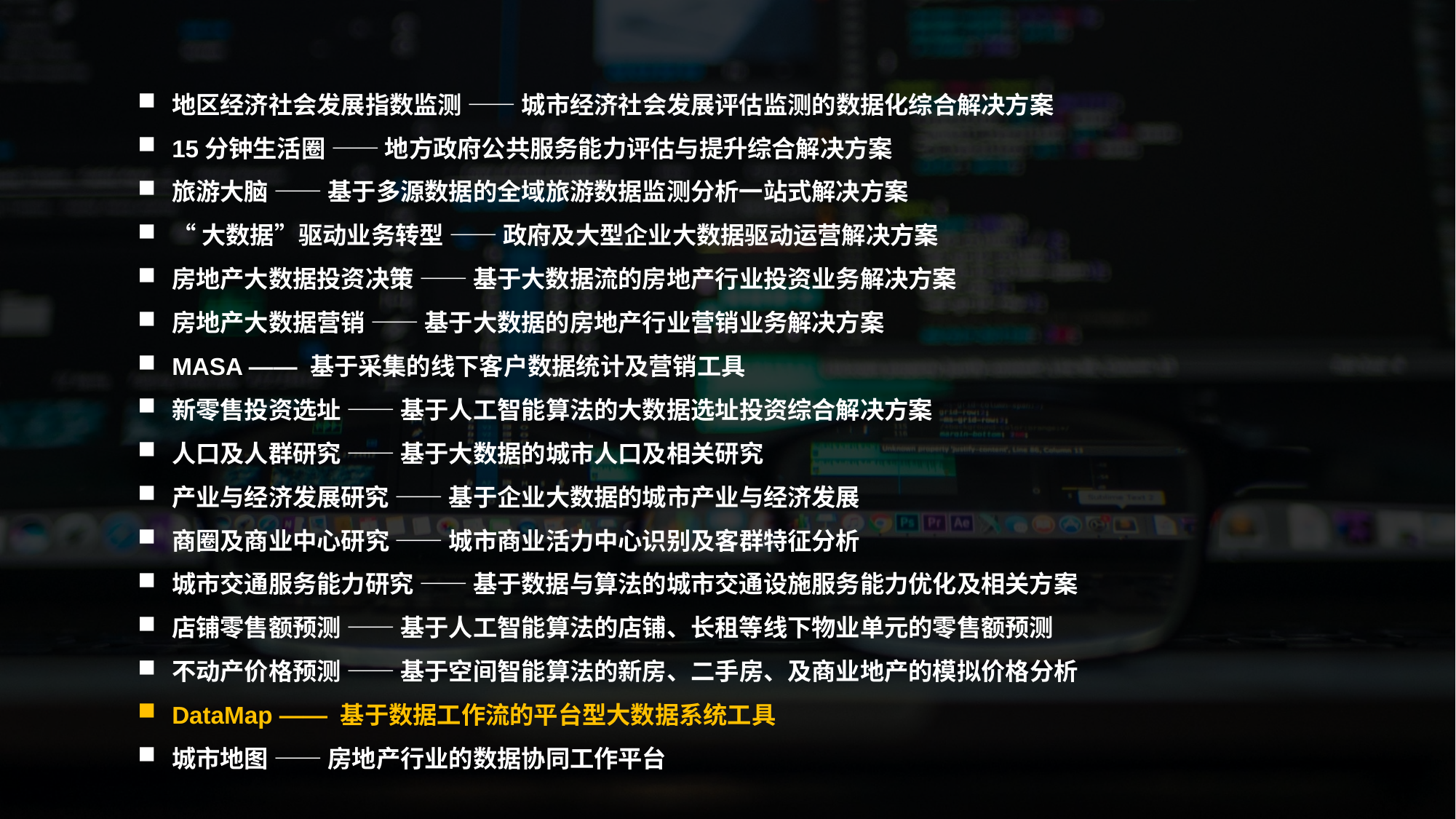

地区经济社会发展指数监测 —— 城市经济社会发展评估监测的数据化综合解决方案
15分钟生活圈 —— 地方政府公共服务能力评估与提升综合解决方案
旅游大脑 —— 基于多源数据的全域旅游数据监测分析一站式解决方案
“大数据”驱动业务转型 —— 政府及大型企业大数据驱动运营解决方案
房地产大数据投资决策 —— 基于大数据流的房地产行业投资业务解决方案
房地产大数据营销 —— 基于大数据的房地产行业营销业务解决方案
MASA —— 基于采集的线下客户数据统计及营销工具
新零售投资选址 —— 基于人工智能算法的大数据选址投资综合解决方案
人口及人群研究 —— 基于大数据的城市人口及相关研究
产业与经济发展研究 —— 基于企业大数据的城市产业与经济发展
商圈及商业中心研究 —— 城市商业活力中心识别及客群特征分析
城市交通服务能力研究 —— 基于数据与算法的城市交通设施服务能力优化及相关方案
店铺零售额预测 —— 基于人工智能算法的店铺、长租等线下物业单元的零售额预测
不动产价格预测 —— 基于空间智能算法的新房、二手房、及商业地产的模拟价格分析
DataMap —— 基于数据工作流的平台型大数据系统工具
城市地图 —— 房地产行业的数据协同工作平台